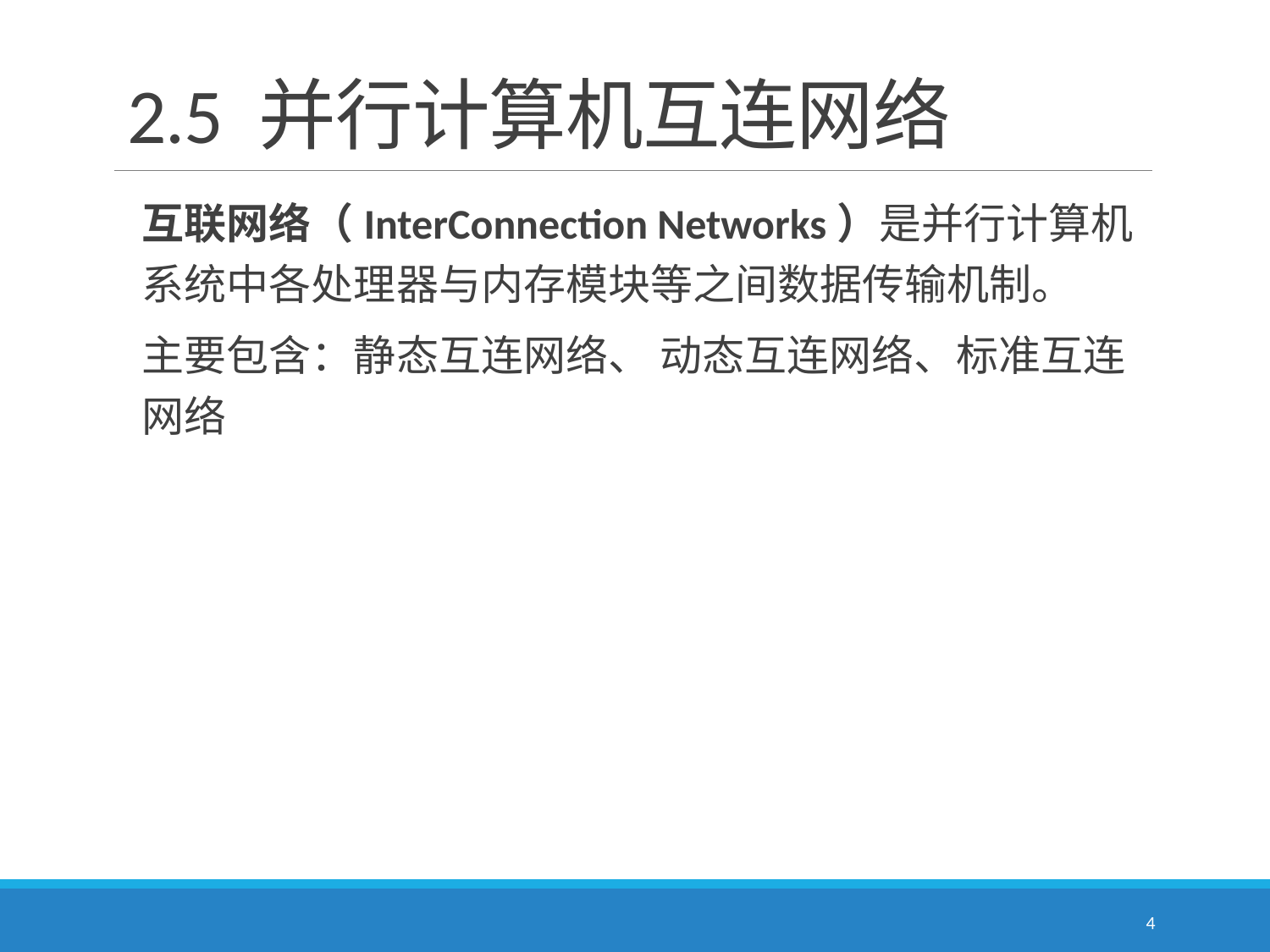

# 2.5 并行计算机互连网络
互联网络（InterConnection Networks）是并行计算机系统中各处理器与内存模块等之间数据传输机制。
主要包含：静态互连网络、 动态互连网络、标准互连网络

4